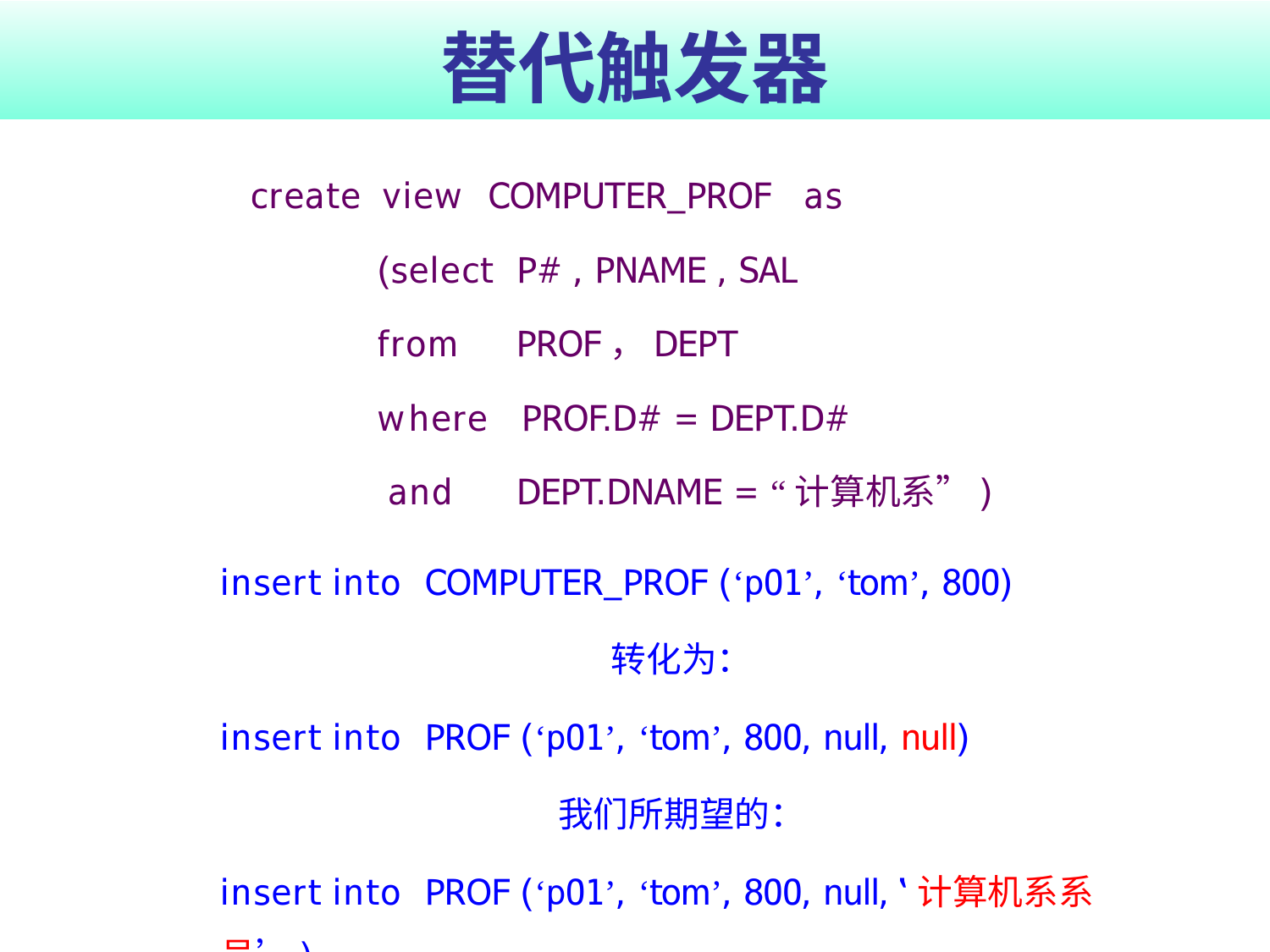

# 替代触发器
create  view  COMPUTER_PROF   as
	(select  P# , PNAME , SAL
	from     PROF，DEPT
	where   PROF.D# = DEPT.D#
	 and      DEPT.DNAME = “计算机系”)
insert into  COMPUTER_PROF (‘p01’, ‘tom’, 800)
转化为：
insert into  PROF (‘p01’, ‘tom’, 800, null, null)
我们所期望的：
insert into  PROF (‘p01’, ‘tom’, 800, null, ‘计算机系系号’)